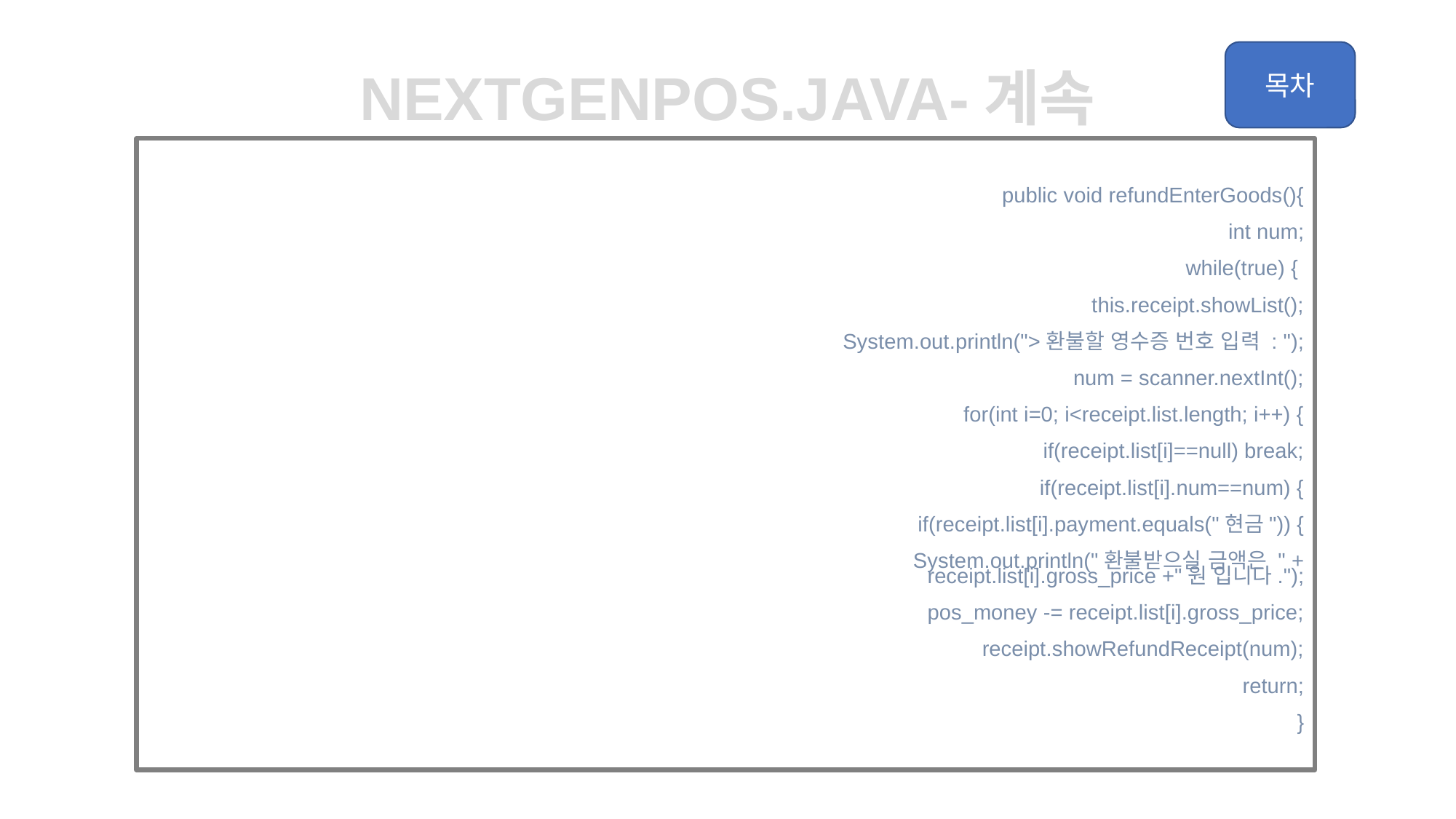

Nextgenpos.java-계속

	public void refundEnterGoods(){
		int num;
		while(true) {
			this.receipt.showList();
			System.out.println(">환불할 영수증 번호 입력 : ");
			num = scanner.nextInt();
			for(int i=0; i<receipt.list.length; i++) {
				if(receipt.list[i]==null) break;
				if(receipt.list[i].num==num) {
					if(receipt.list[i].payment.equals("현금")) {
						System.out.println("환불받으실 금액은 " + receipt.list[i].gross_price +"원 입니다.");
						pos_money -= receipt.list[i].gross_price;
						receipt.showRefundReceipt(num);
						return;
					}